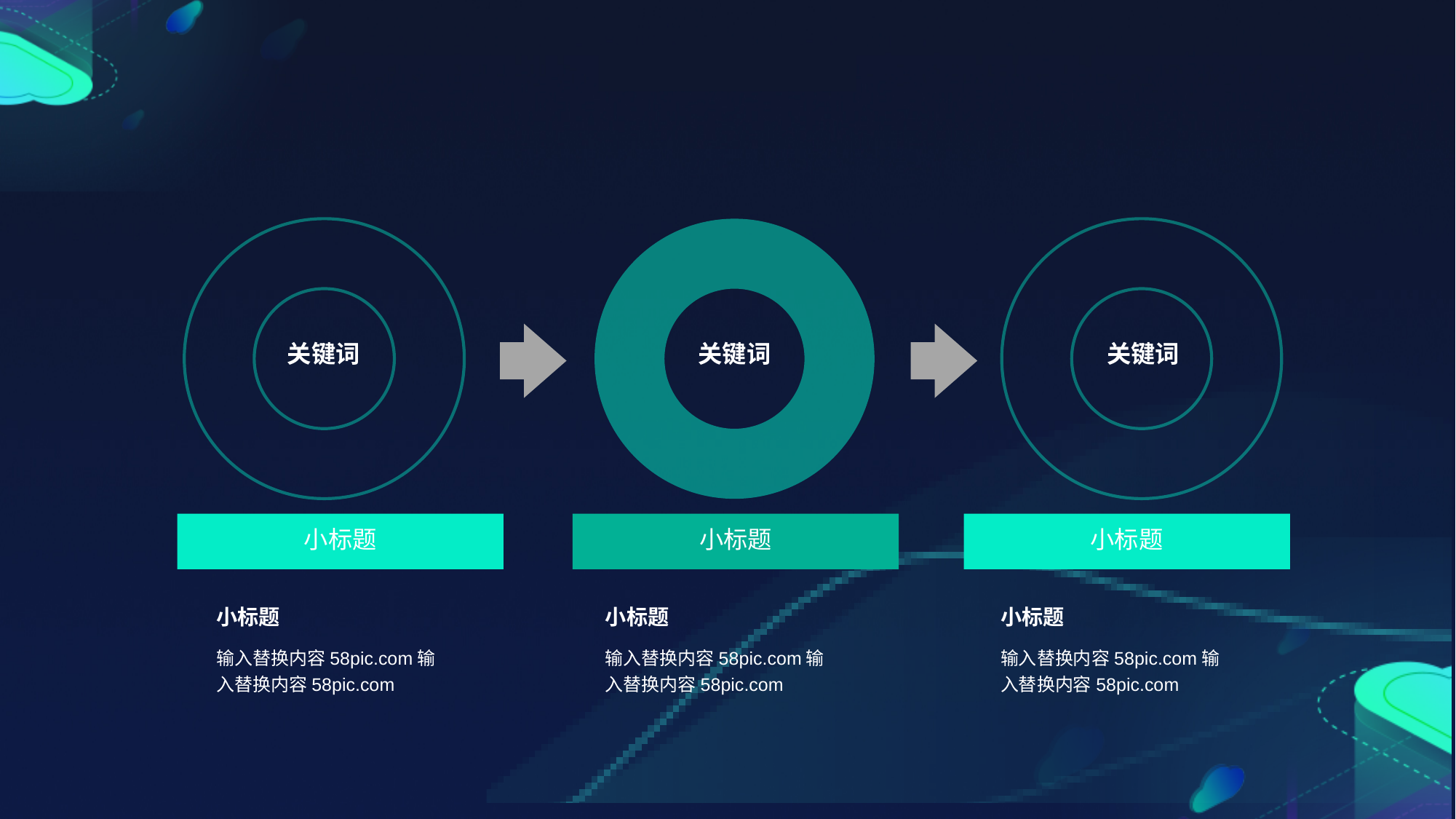

关键词
关键词
关键词

小标题

小标题

小标题
小标题
小标题
小标题
输入替换内容58pic.com输入替换内容58pic.com
输入替换内容58pic.com输入替换内容58pic.com
输入替换内容58pic.com输入替换内容58pic.com